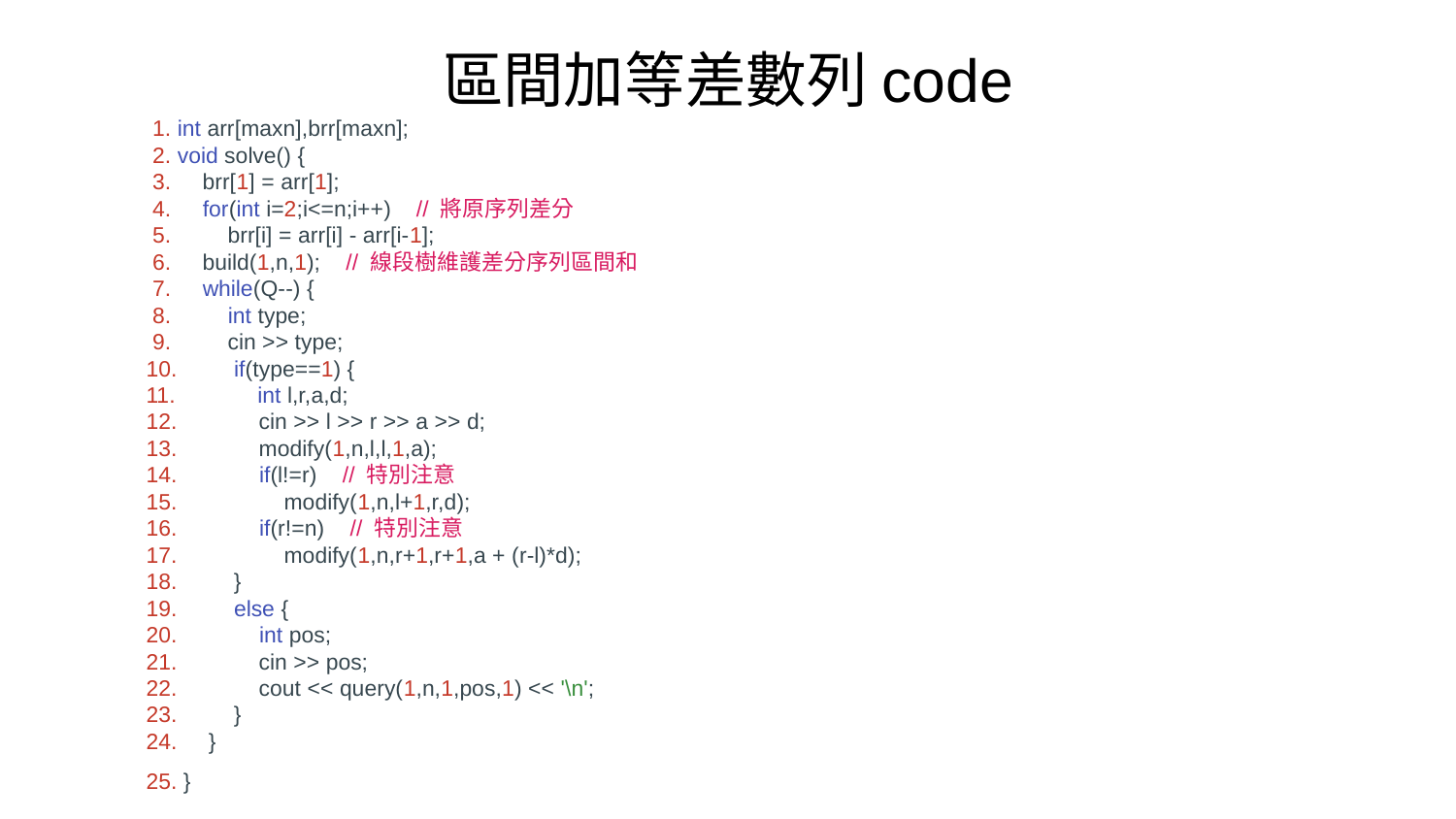

區間加等差數列code
 1. int arr[maxn],brr[maxn];
 2. void solve() {
 3.     brr[1] = arr[1];
 4.     for(int i=2;i<=n;i++)    // 將原序列差分
 5.         brr[i] = arr[i] - arr[i-1];
 6.     build(1,n,1);    // 線段樹維護差分序列區間和
 7.     while(Q--) {
 8.         int type;
 9.         cin >> type;
10.         if(type==1) {
11.             int l,r,a,d;
12.             cin >> l >> r >> a >> d;
13.             modify(1,n,l,l,1,a);
14.             if(l!=r)    // 特別注意
15.                 modify(1,n,l+1,r,d);
16.             if(r!=n)    // 特別注意
17.                 modify(1,n,r+1,r+1,a + (r-l)*d);
18.         }
19.         else {
20.             int pos;
21.             cin >> pos;
22.             cout << query(1,n,1,pos,1) << '\n';
23.         }
24.     }
25. }